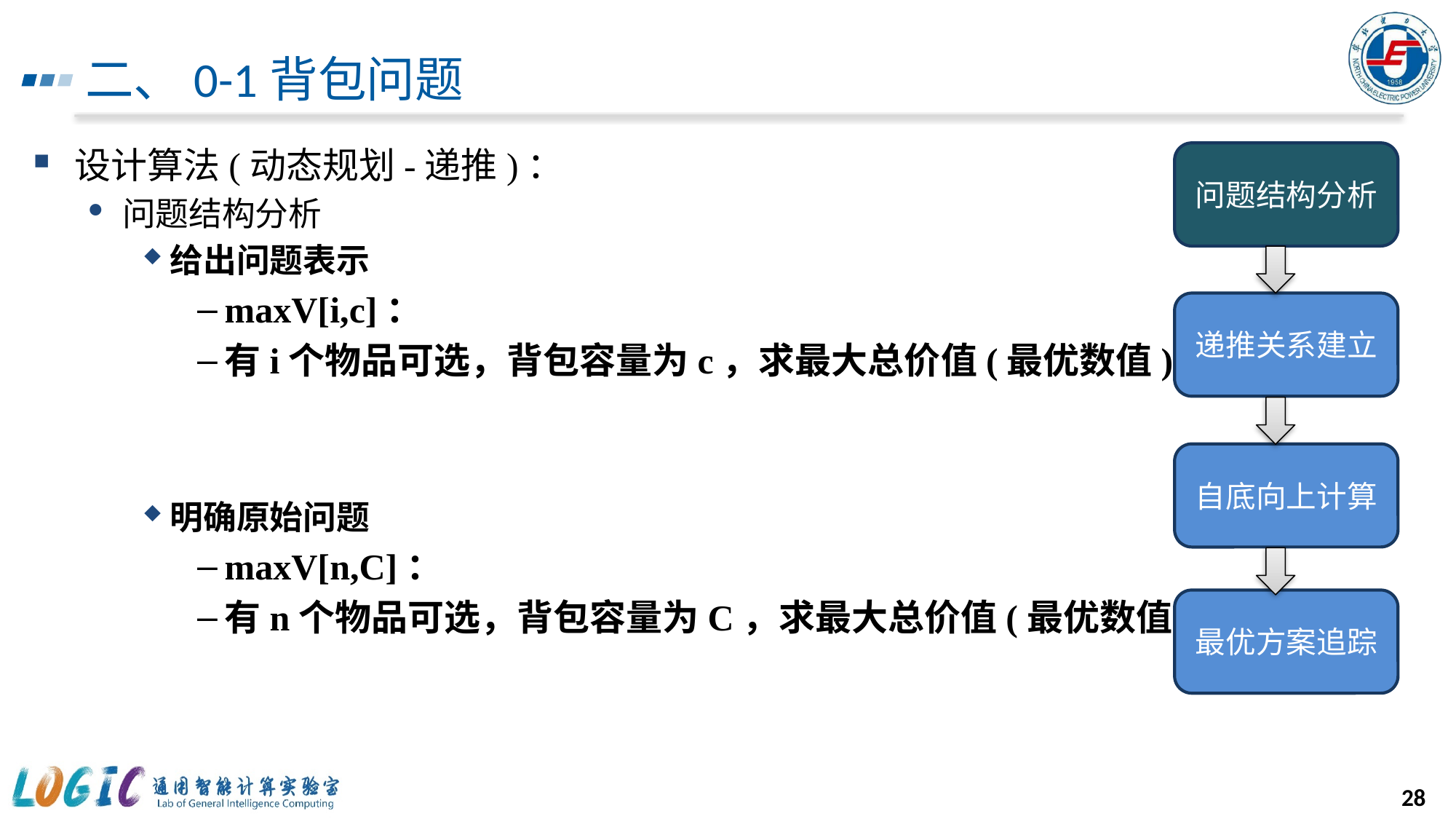

# 二、0-1背包问题
设计算法(动态规划-递推)：
问题结构分析
给出问题表示
maxV[i,c]：
有i个物品可选，背包容量为c，求最大总价值(最优数值)

明确原始问题
maxV[n,C]：
有n个物品可选，背包容量为C，求最大总价值(最优数值)

问题结构分析

递推关系建立

自底向上计算

最优方案追踪
28